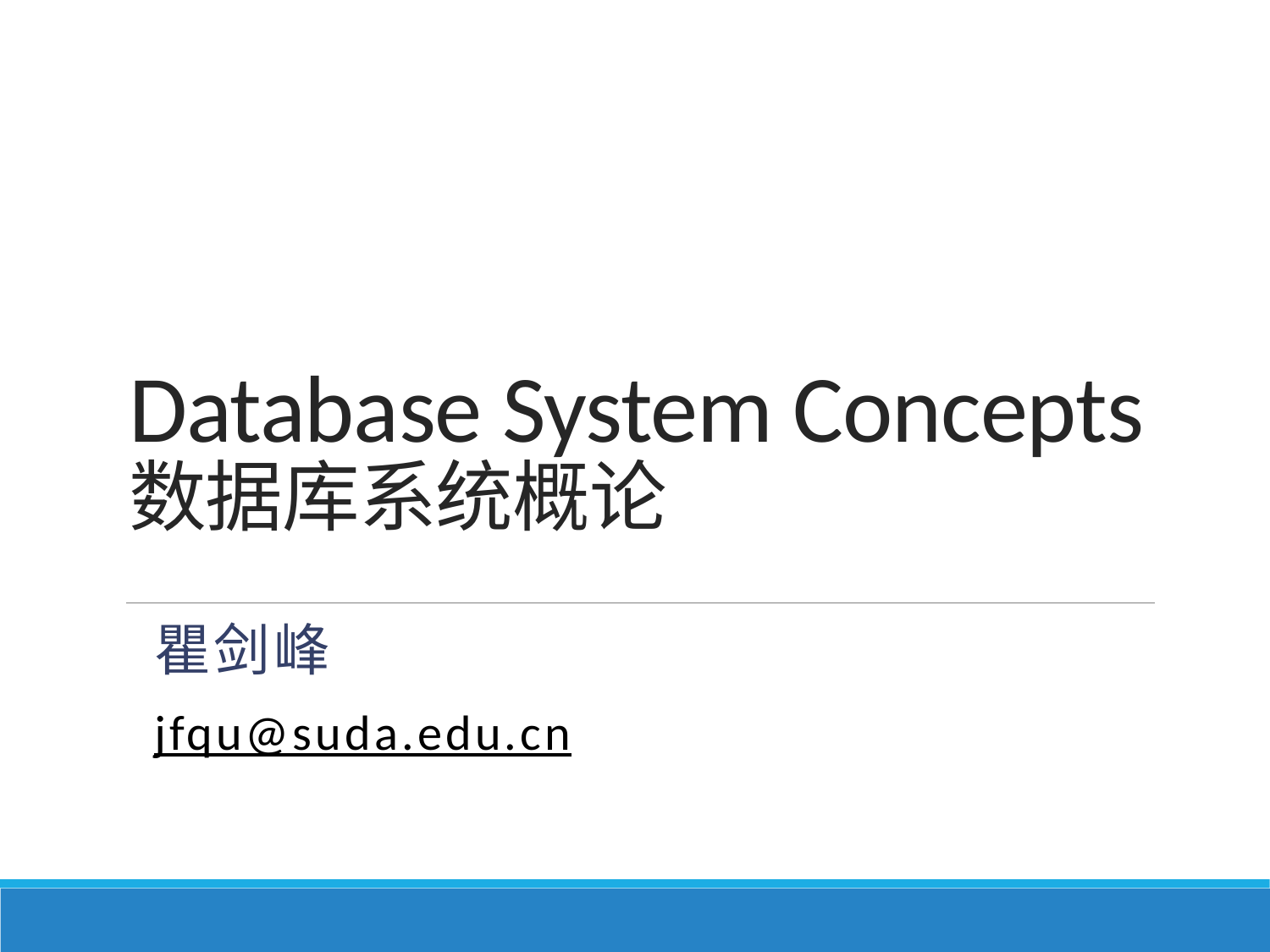

# Database System Concepts 数据库系统概论
瞿剑峰
jfqu@suda.edu.cn